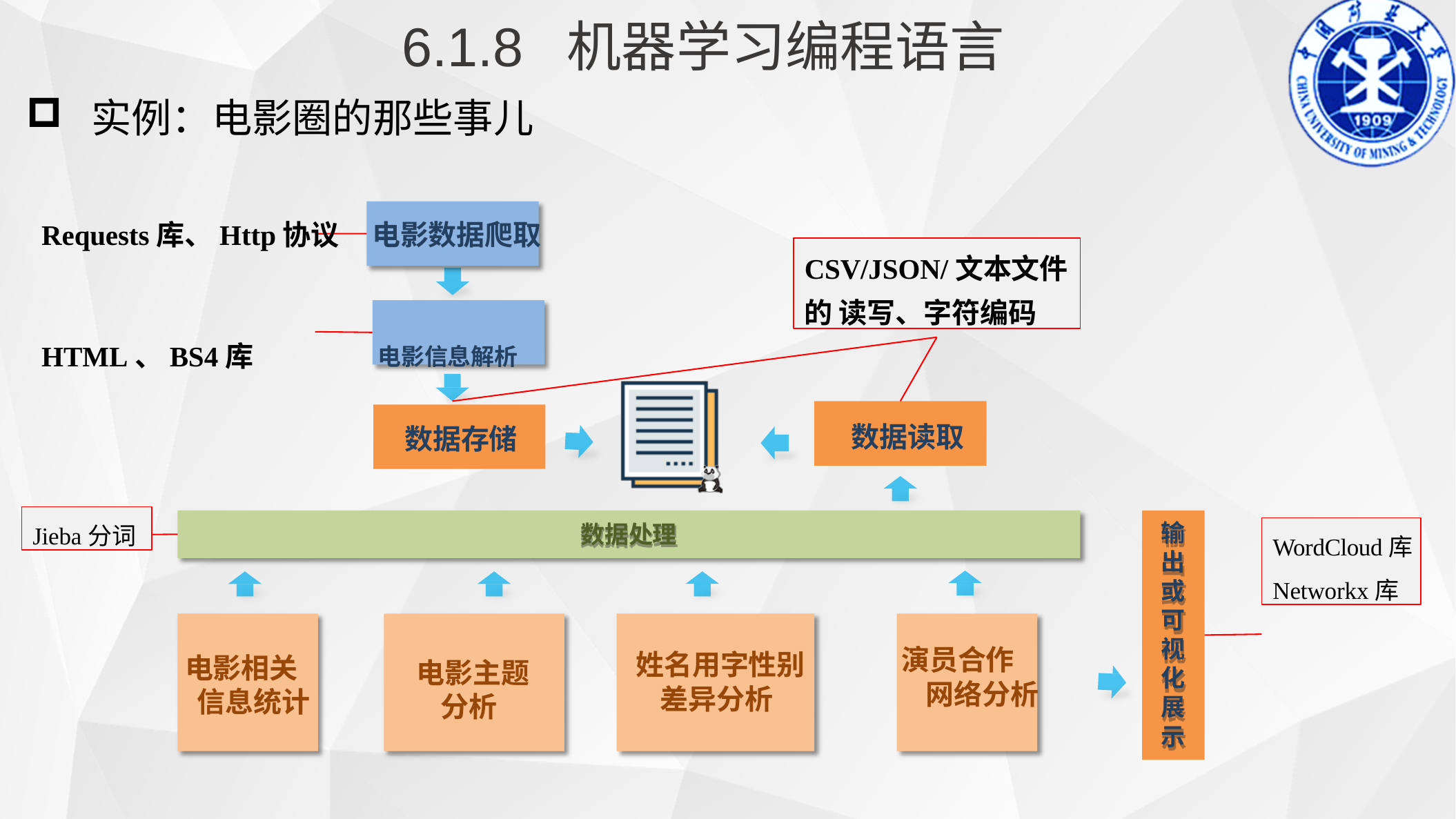

6.1.8  机器学习编程语言
实例：电影圈的那些事儿

Requests库、Http协议	电影数据爬取

HTML、BS4库	电影信息解析

CSV/JSON/文本文件的 读写、字符编码

数据读取

数据存储

Jieba分词

输 出 或 可 视 化 展 示
数据处理
WordCloud库
Networkx库

演员合作 网络分析

姓名用字性别 差异分析

电影相关信息统计
电影主题分析